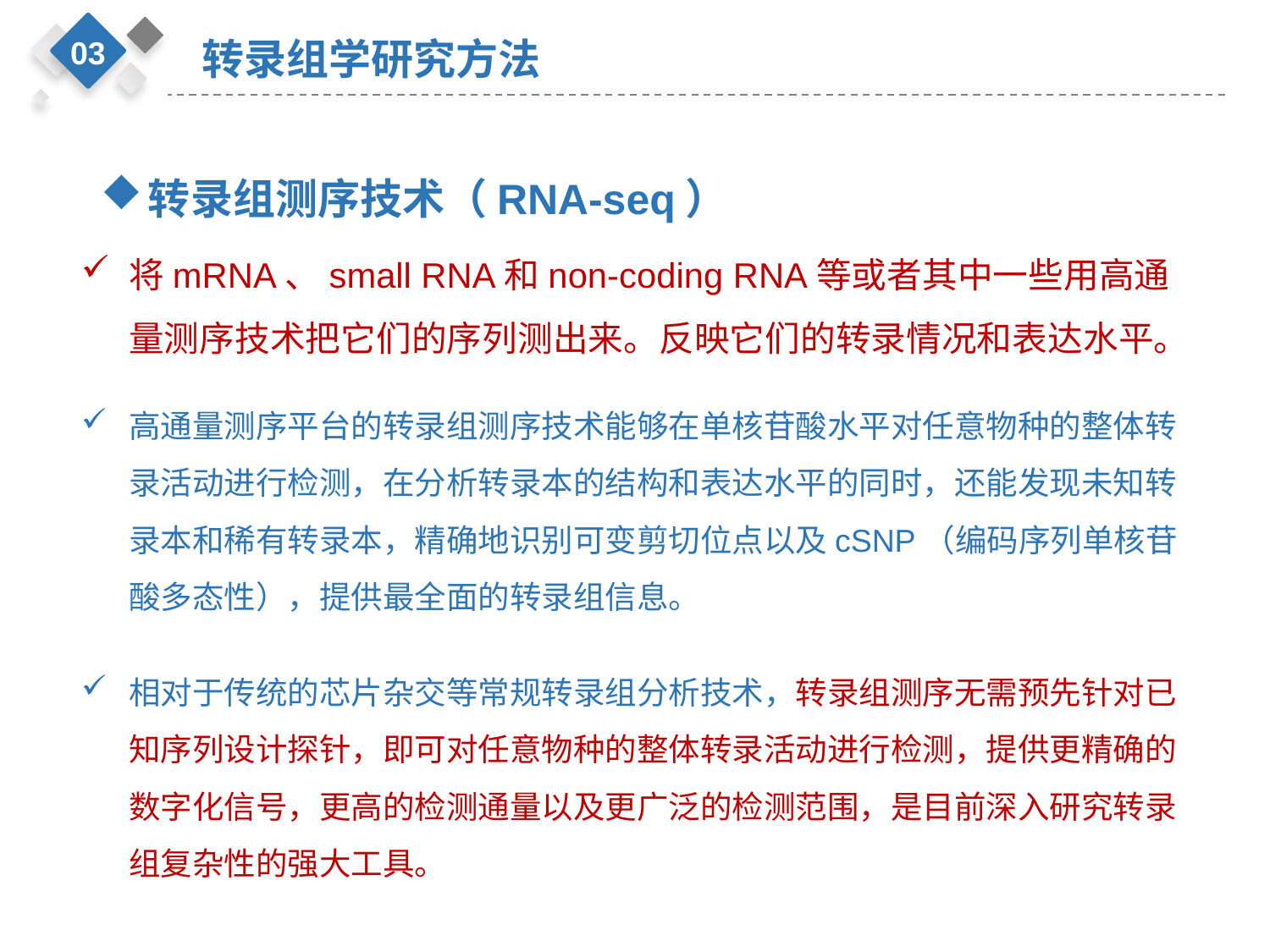

03

转录组学研究方法
转录组测序技术（RNA-seq）

将mRNA、small RNA和non-coding RNA等或者其中一些用高通量测序技术把它们的序列测出来。反映它们的转录情况和表达水平。

高通量测序平台的转录组测序技术能够在单核苷酸水平对任意物种的整体转录活动进行检测，在分析转录本的结构和表达水平的同时，还能发现未知转录本和稀有转录本，精确地识别可变剪切位点以及cSNP（编码序列单核苷酸多态性），提供最全面的转录组信息。

相对于传统的芯片杂交等常规转录组分析技术，转录组测序无需预先针对已知序列设计探针，即可对任意物种的整体转录活动进行检测，提供更精确的数字化信号，更高的检测通量以及更广泛的检测范围，是目前深入研究转录组复杂性的强大工具。